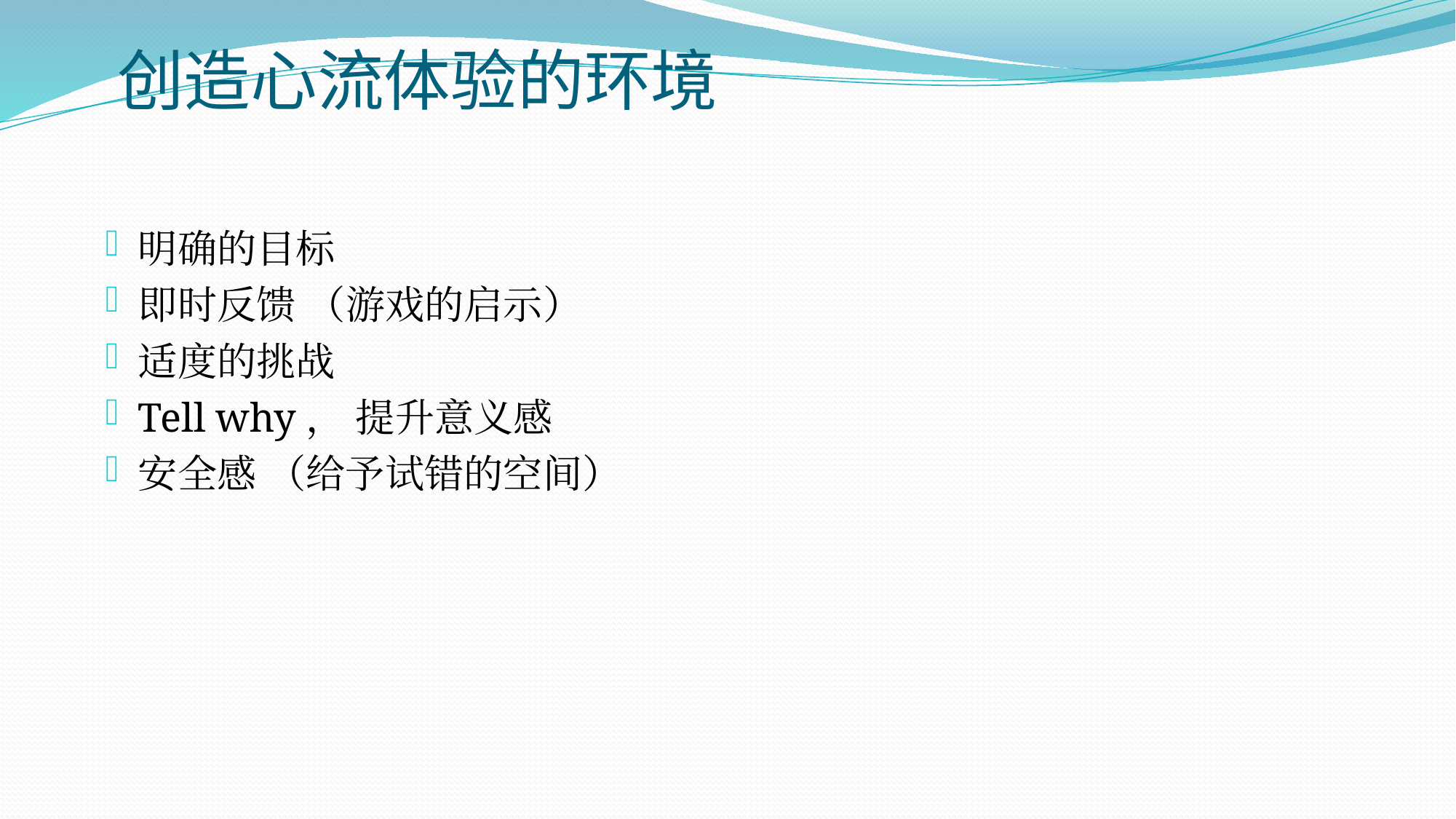

创造心流体验的环境
明确的目标
即时反馈 （游戏的启示）
适度的挑战
Tell why， 提升意义感
安全感 （给予试错的空间）